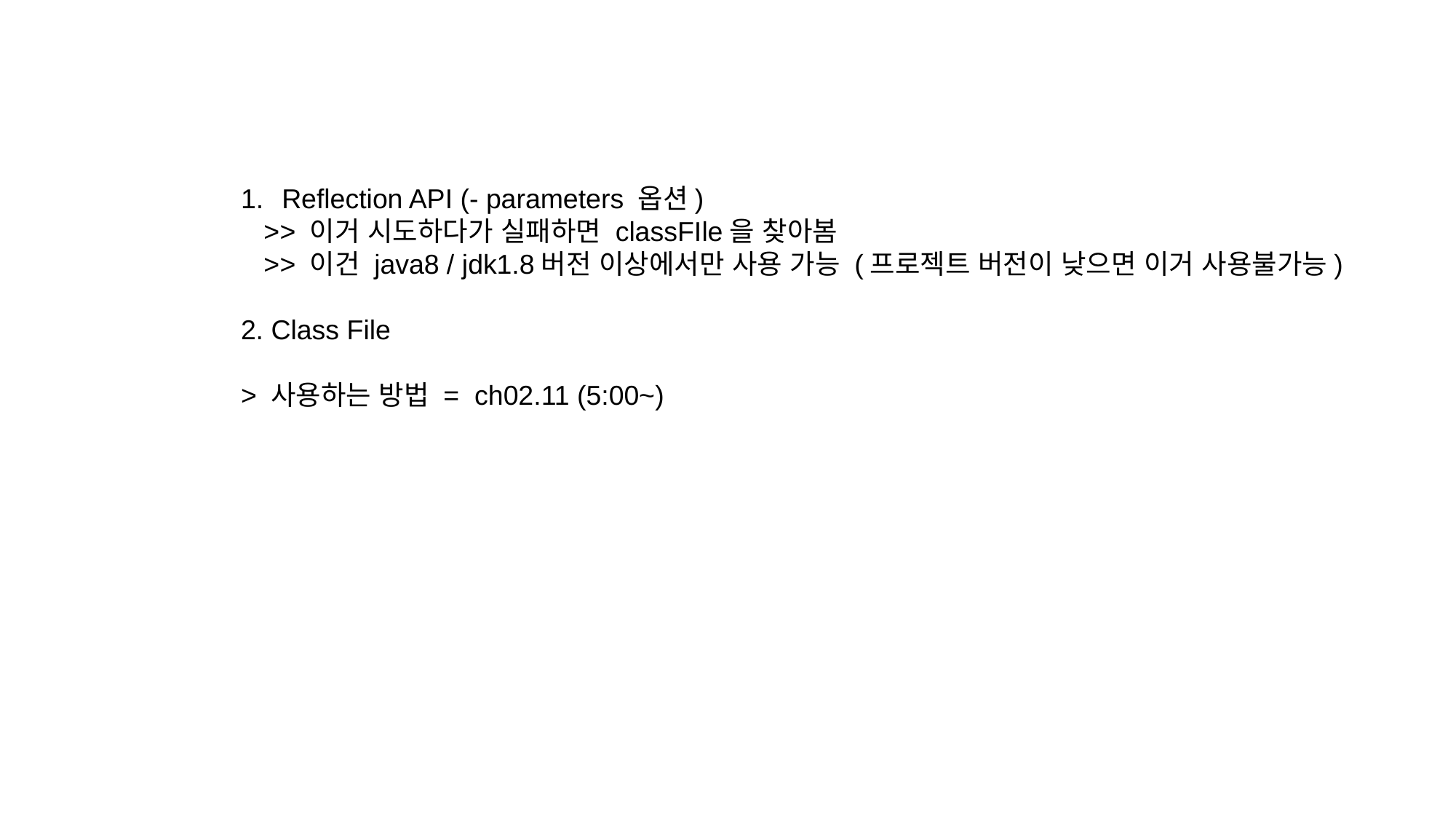

Reflection API (- parameters 옵션)
   >> 이거 시도하다가 실패하면 classFIle을 찾아봄
   >> 이건 java8 / jdk1.8버전 이상에서만 사용 가능 (프로젝트 버전이 낮으면 이거 사용불가능)

2. Class File

> 사용하는 방법 =  ch02.11 (5:00~)